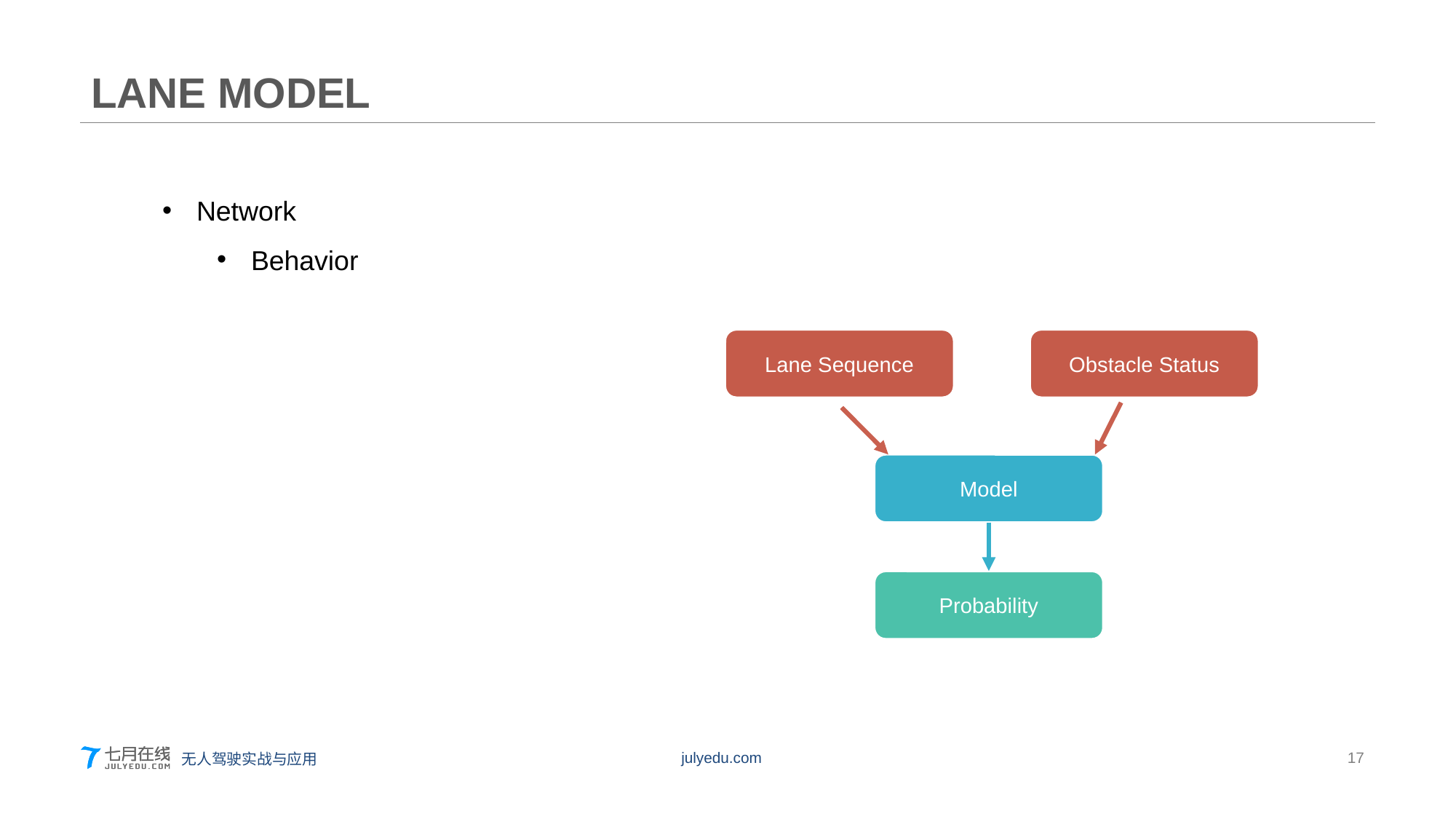

# LANE MODEL
Network
Behavior
Lane Sequence
Obstacle Status
Model
Probability
无人驾驶实战与应用
17